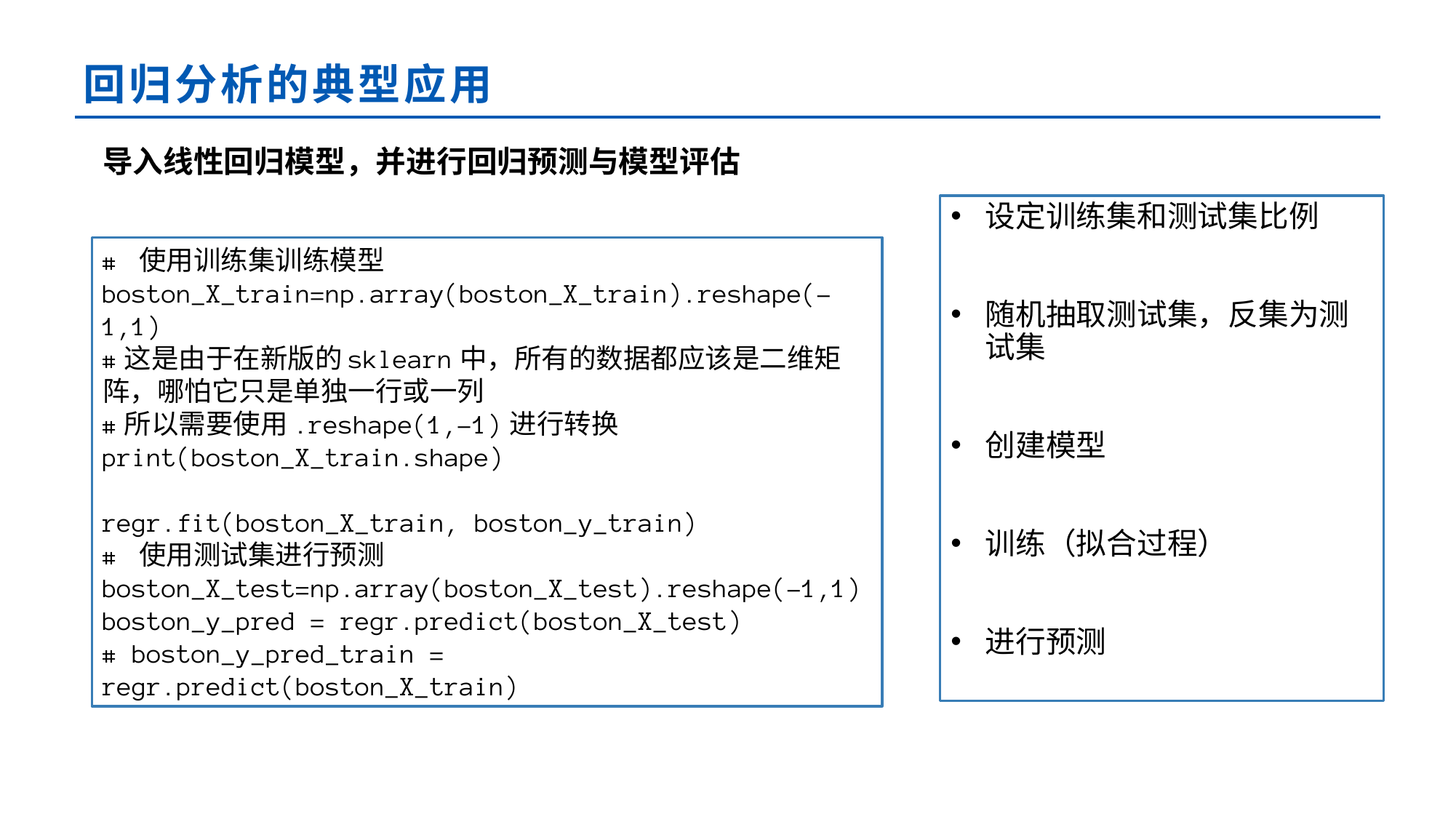

# 回归分析的典型应用
导入线性回归模型，并进行回归预测与模型评估
设定训练集和测试集比例

随机抽取测试集，反集为测试集

创建模型

训练（拟合过程）

进行预测

# 使用训练集训练模型
boston_X_train=np.array(boston_X_train).reshape(-1,1)
#这是由于在新版的sklearn中，所有的数据都应该是二维矩阵，哪怕它只是单独一行或一列
#所以需要使用.reshape(1,-1)进行转换
print(boston_X_train.shape)

regr.fit(boston_X_train, boston_y_train)
# 使用测试集进行预测
boston_X_test=np.array(boston_X_test).reshape(-1,1)
boston_y_pred = regr.predict(boston_X_test)
# boston_y_pred_train = regr.predict(boston_X_train)
19